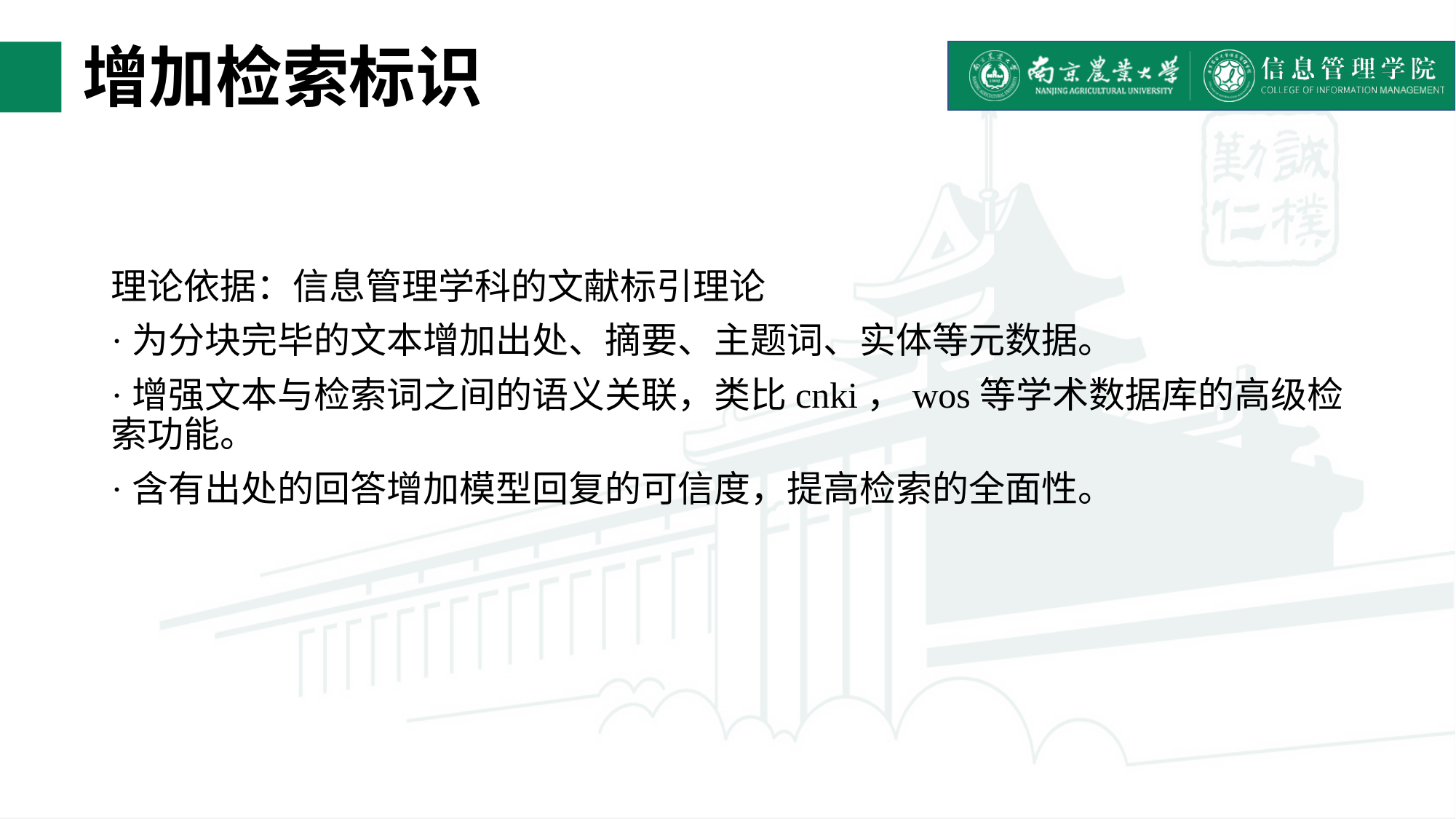

# 增加检索标识
理论依据：信息管理学科的文献标引理论
·为分块完毕的文本增加出处、摘要、主题词、实体等元数据。
·增强文本与检索词之间的语义关联，类比cnki，wos等学术数据库的高级检索功能。
·含有出处的回答增加模型回复的可信度，提高检索的全面性。